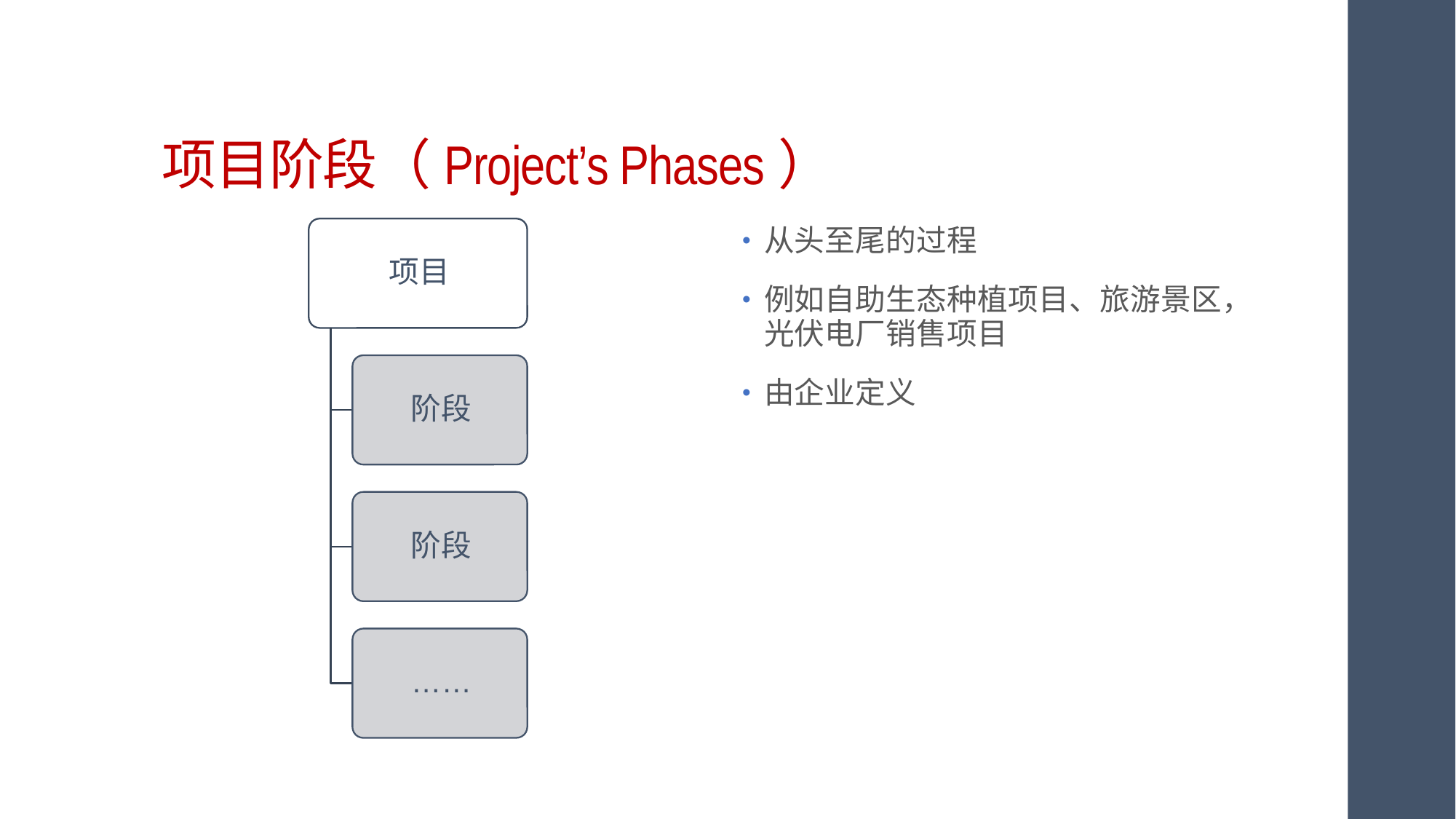

# 项目阶段（Project’s Phases）
项目
阶段
阶段
……
从头至尾的过程
例如自助生态种植项目、旅游景区，光伏电厂销售项目
由企业定义